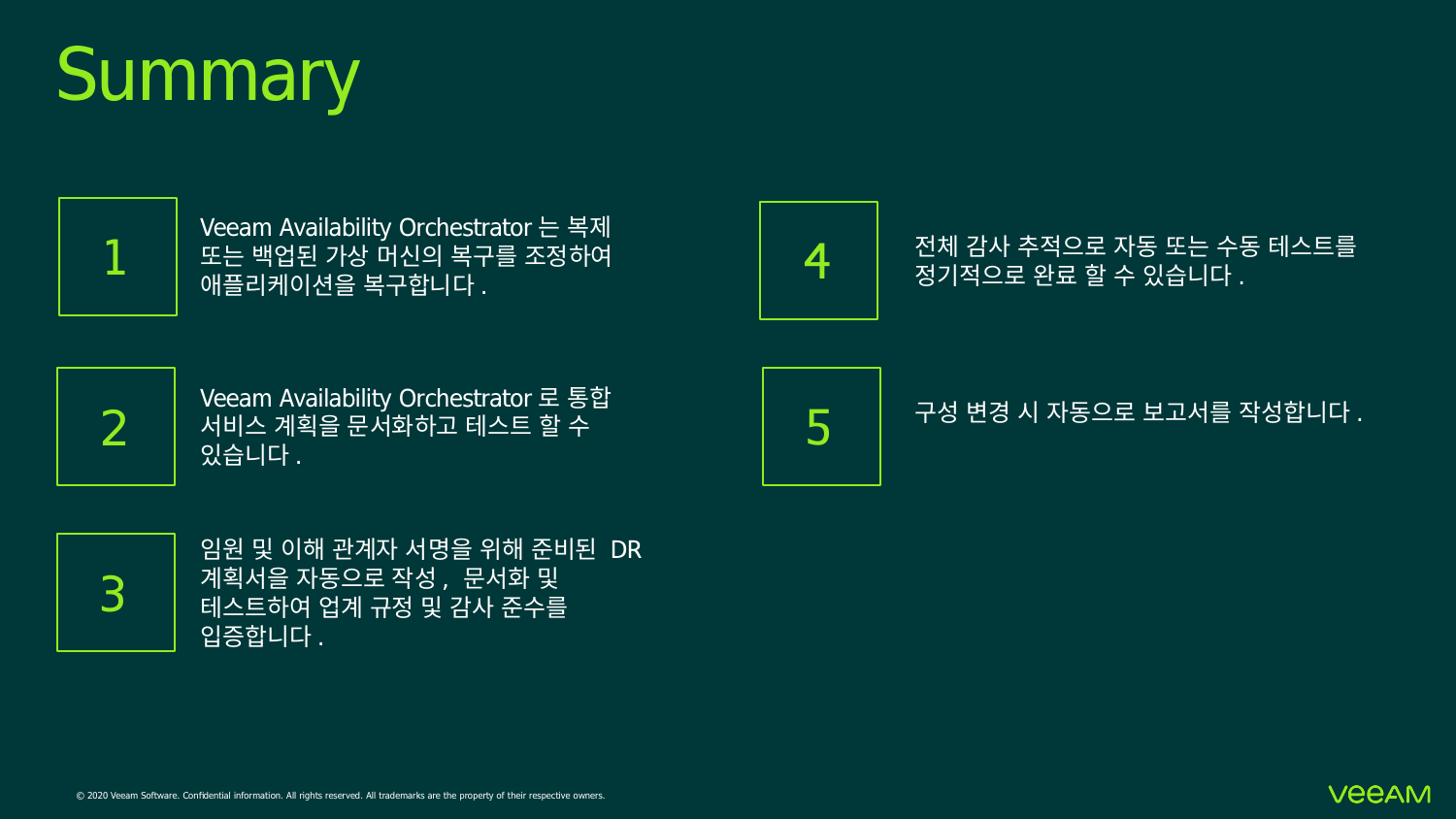

# Summary

Veeam Availability Orchestrator는 복제 또는 백업된 가상 머신의 복구를 조정하여 애플리케이션을 복구합니다.
1
4
전체 감사 추적으로 자동 또는 수동 테스트를 정기적으로 완료 할 수 있습니다.

Veeam Availability Orchestrator로 통합 서비스 계획을 문서화하고 테스트 할 수 있습니다.
5
2
구성 변경 시 자동으로 보고서를 작성합니다.
임원 및 이해 관계자 서명을 위해 준비된 DR 계획서을 자동으로 작성, 문서화 및 테스트하여 업계 규정 및 감사 준수를 입증합니다.

3